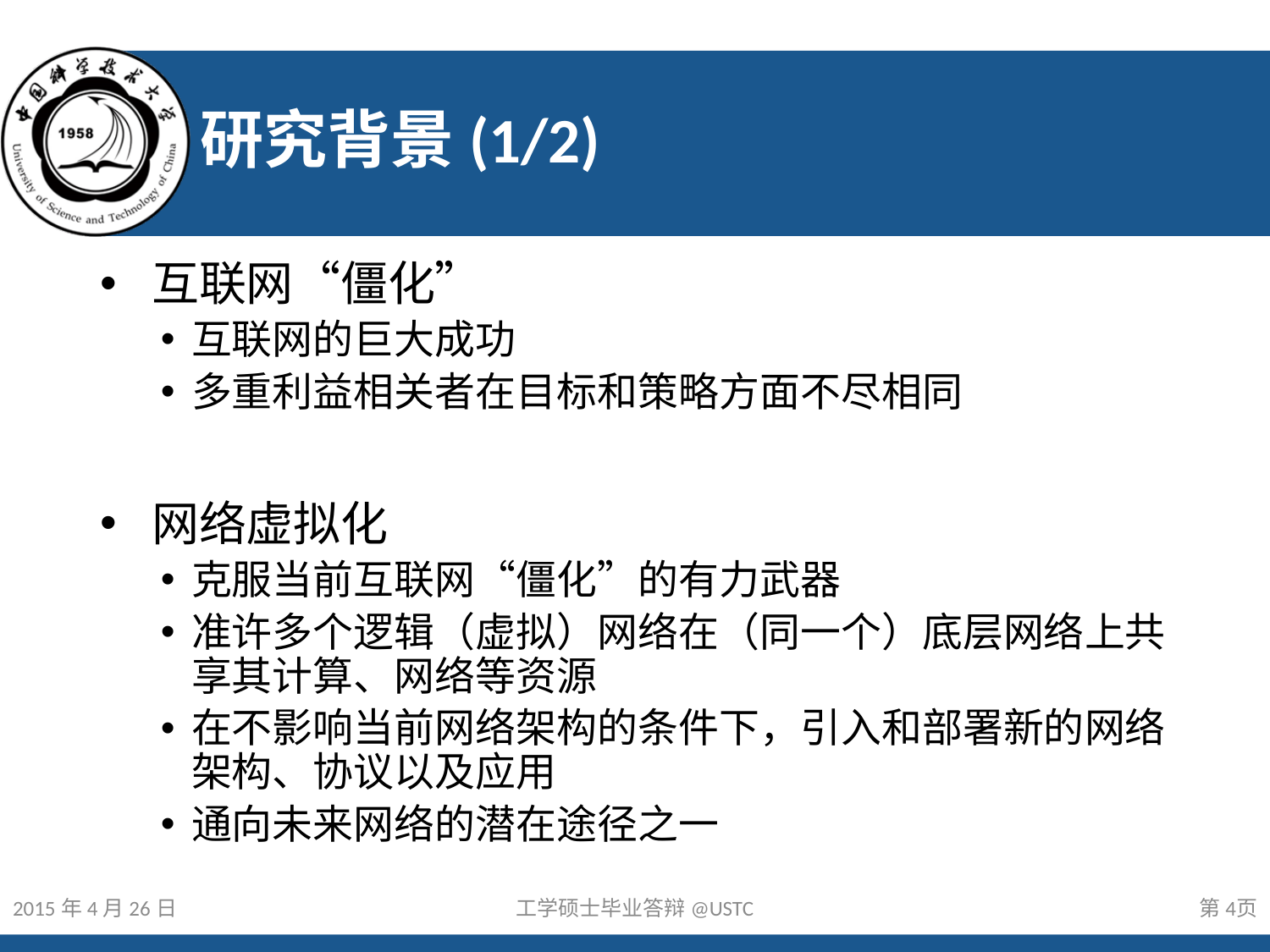

# 研究背景(1/2)
 互联网“僵化”
互联网的巨大成功
多重利益相关者在目标和策略方面不尽相同

 网络虚拟化
克服当前互联网“僵化”的有力武器
准许多个逻辑（虚拟）网络在（同一个）底层网络上共享其计算、网络等资源
在不影响当前网络架构的条件下，引入和部署新的网络架构、协议以及应用
通向未来网络的潜在途径之一
2015年4月26日
工学硕士毕业答辩@USTC
4